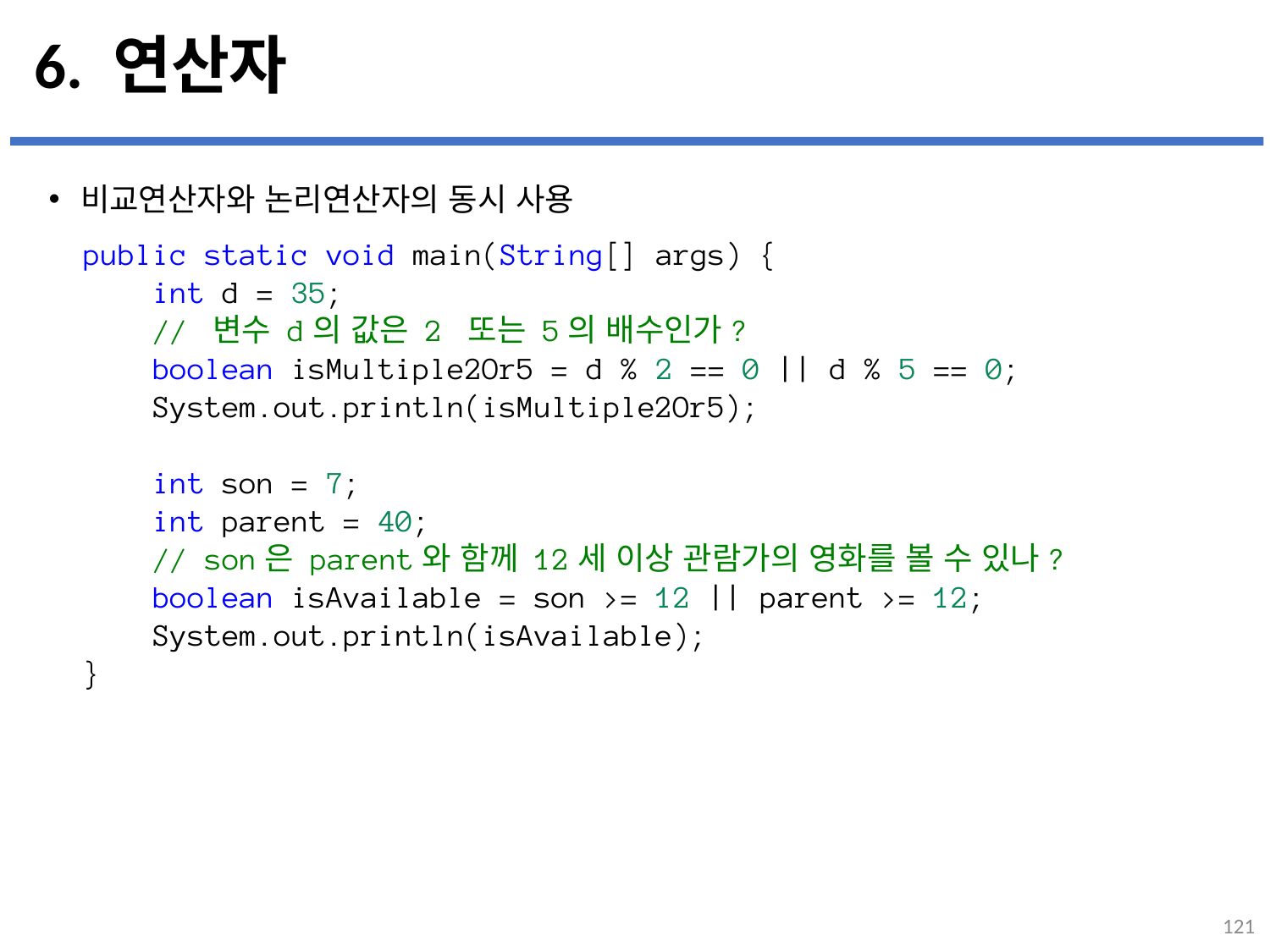

# 6. 연산자
비교연산자와 논리연산자의 동시 사용
...

설명
public static void main(String[] args) {
    int d = 35;
    // 변수 d의 값은 2 또는 5의 배수인가?
    boolean isMultiple2Or5 = d % 2 == 0 || d % 5 == 0;
    System.out.println(isMultiple2Or5);
    int son = 7;
    int parent = 40;
    // son은 parent와 함께 12세 이상 관람가의 영화를 볼 수 있나?
    boolean isAvailable = son >= 12 || parent >= 12;
    System.out.println(isAvailable);
}
121